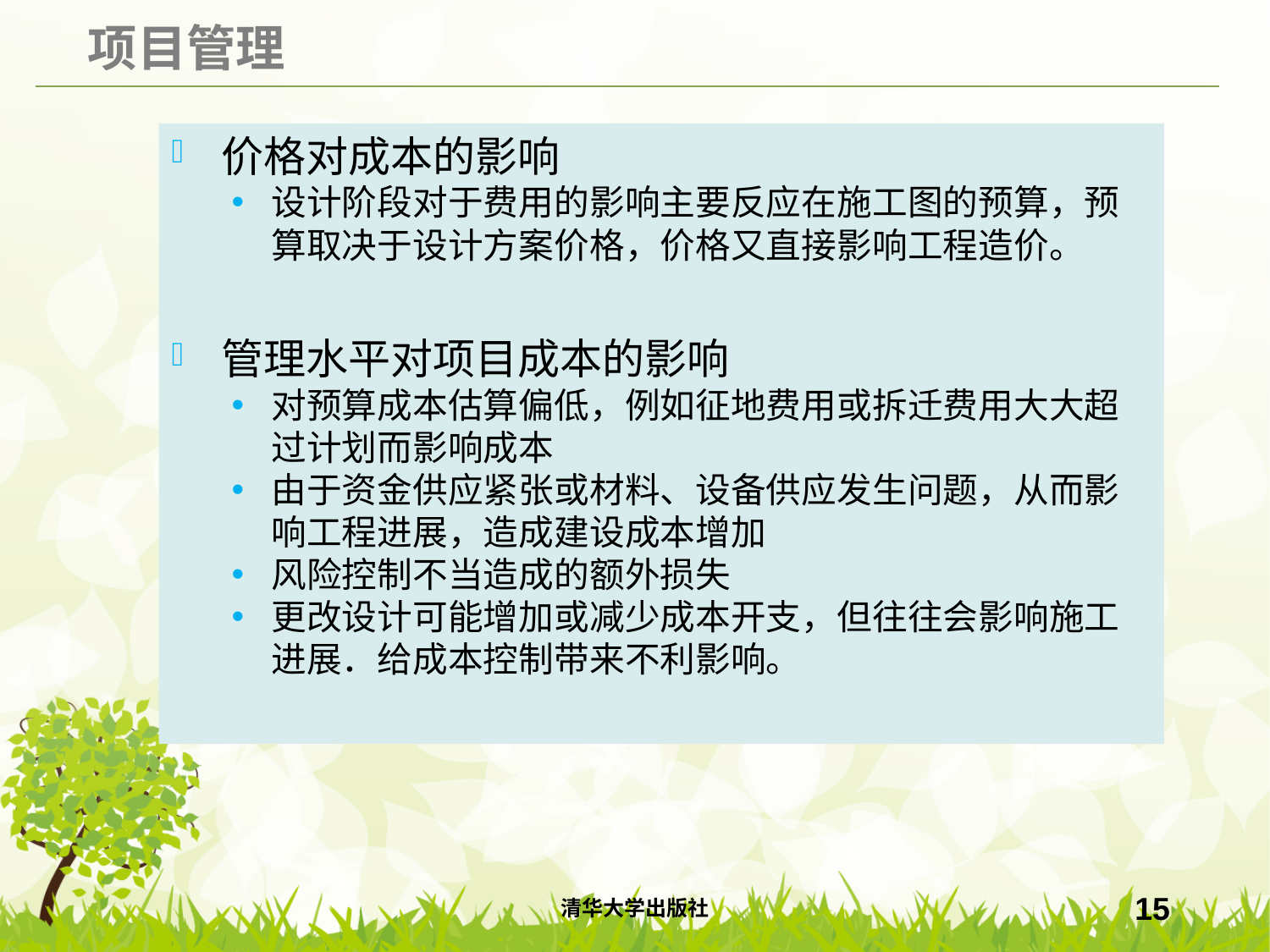

价格对成本的影响
设计阶段对于费用的影响主要反应在施工图的预算，预算取决于设计方案价格，价格又直接影响工程造价。

管理水平对项目成本的影响
对预算成本估算偏低，例如征地费用或拆迁费用大大超过计划而影响成本
由于资金供应紧张或材料、设备供应发生问题，从而影响工程进展，造成建设成本增加
风险控制不当造成的额外损失
更改设计可能增加或减少成本开支，但往往会影响施工进展．给成本控制带来不利影响。

清华大学出版社
15